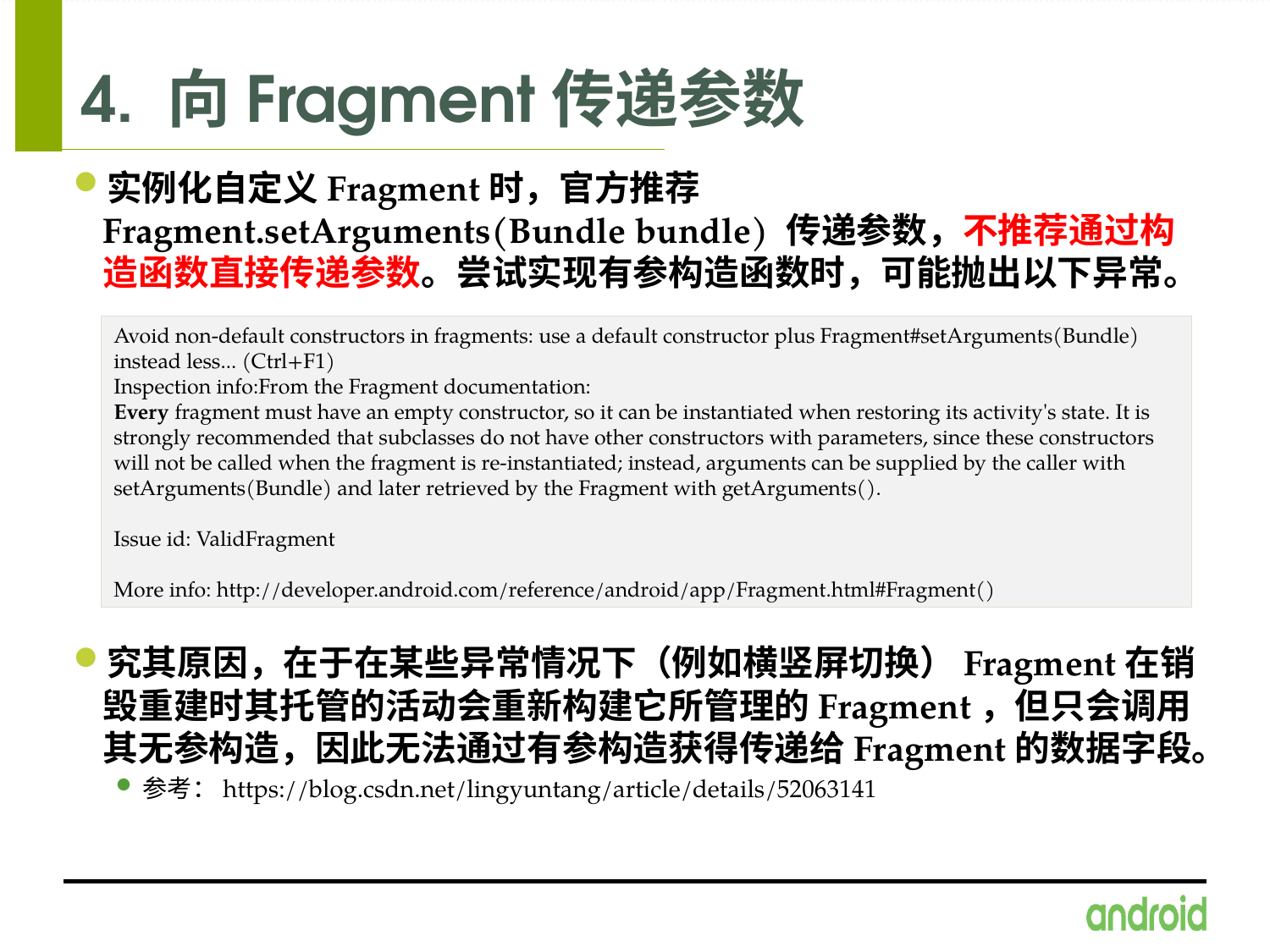

# 4. 向Fragment传递参数
实例化自定义Fragment时，官方推荐Fragment.setArguments(Bundle bundle) 传递参数，不推荐通过构造函数直接传递参数。尝试实现有参构造函数时，可能抛出以下异常。

Avoid non-default constructors in fragments: use a default constructor plus Fragment#setArguments(Bundle) instead less... (Ctrl+F1)
Inspection info:From the Fragment documentation:
Every fragment must have an empty constructor, so it can be instantiated when restoring its activity's state. It is strongly recommended that subclasses do not have other constructors with parameters, since these constructors will not be called when the fragment is re-instantiated; instead, arguments can be supplied by the caller with setArguments(Bundle) and later retrieved by the Fragment with getArguments().

Issue id: ValidFragment

More info: http://developer.android.com/reference/android/app/Fragment.html#Fragment()
究其原因，在于在某些异常情况下（例如横竖屏切换）Fragment在销毁重建时其托管的活动会重新构建它所管理的Fragment，但只会调用其无参构造，因此无法通过有参构造获得传递给Fragment的数据字段。
参考：https://blog.csdn.net/lingyuntang/article/details/52063141